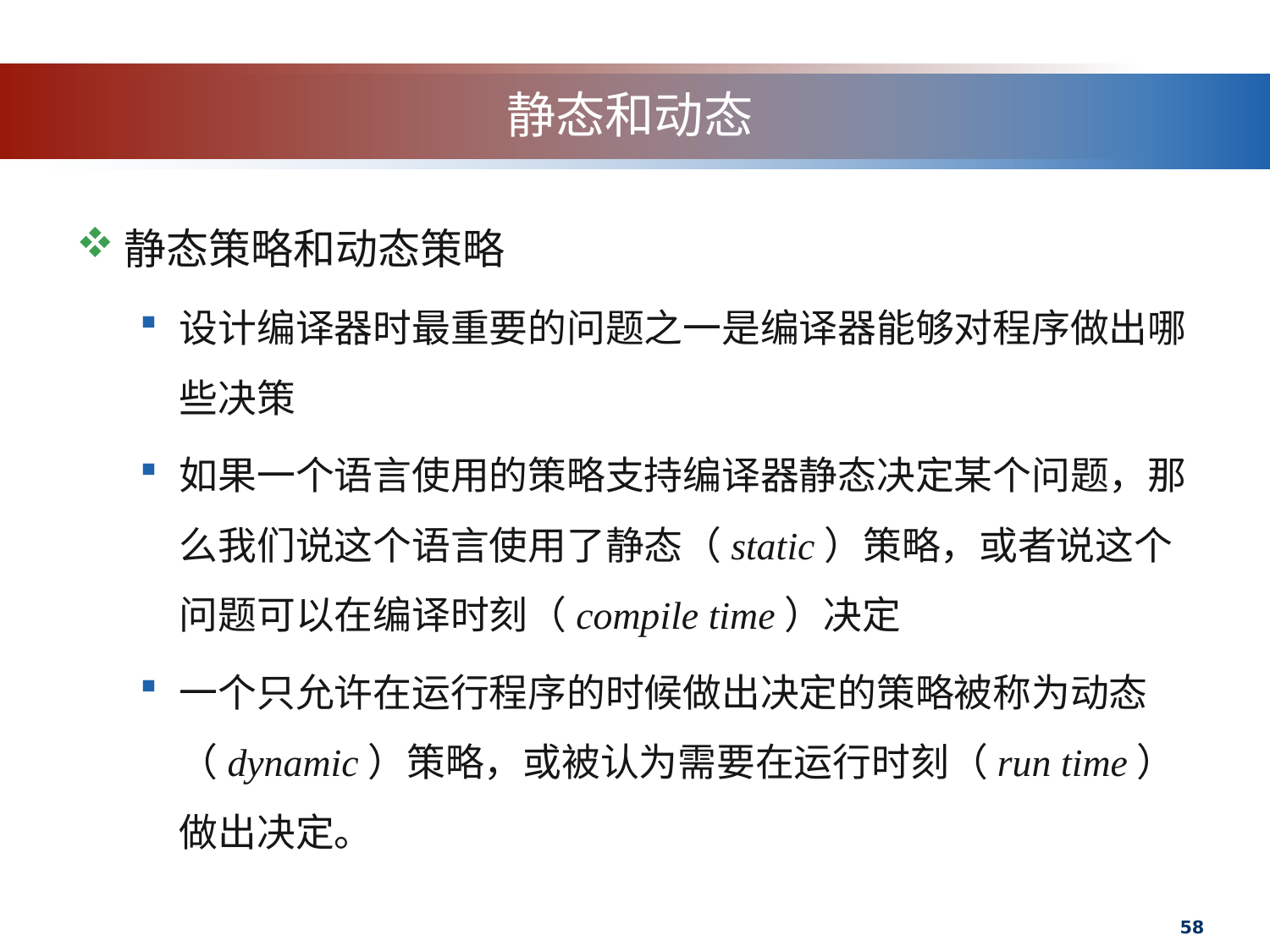

# 静态和动态
静态策略和动态策略
设计编译器时最重要的问题之一是编译器能够对程序做出哪些决策
如果一个语言使用的策略支持编译器静态决定某个问题，那么我们说这个语言使用了静态（static）策略，或者说这个问题可以在编译时刻（compile time）决定
一个只允许在运行程序的时候做出决定的策略被称为动态（dynamic）策略，或被认为需要在运行时刻（run time）做出决定。
58